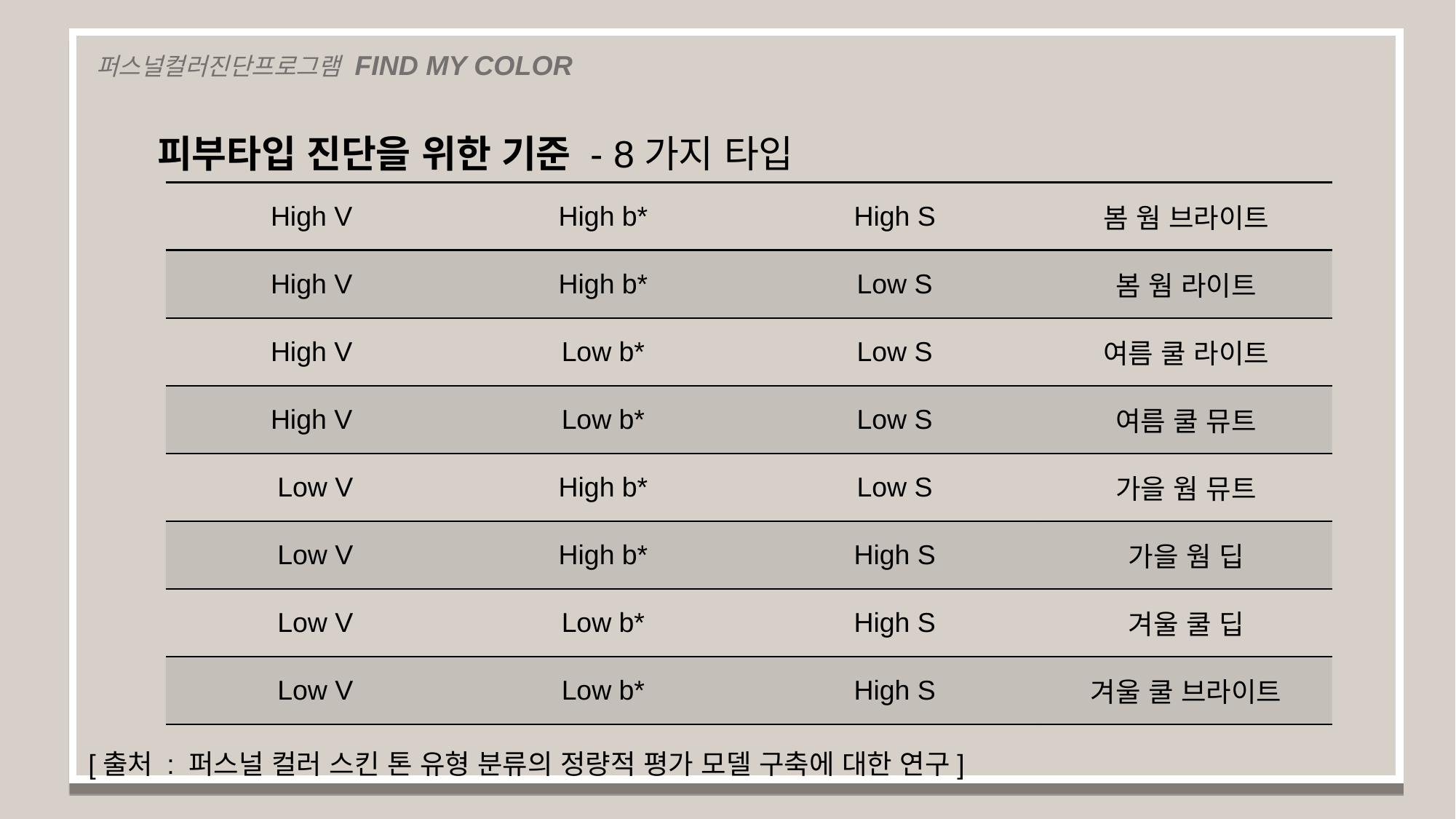

퍼스널컬러진단프로그램 FIND MY COLOR

피부타입 진단을 위한 기준 - 8가지 타입
| High V | High b\* | High S | 봄 웜 브라이트 |
| --- | --- | --- | --- |
| High V | High b\* | Low S | 봄 웜 라이트 |
| High V | Low b\* | Low S | 여름 쿨 라이트 |
| High V | Low b\* | Low S | 여름 쿨 뮤트 |
| Low V | High b\* | Low S | 가을 웜 뮤트 |
| Low V | High b\* | High S | 가을 웜 딥 |
| Low V | Low b\* | High S | 겨울 쿨 딥 |
| Low V | Low b\* | High S | 겨울 쿨 브라이트 |
[출처 : 퍼스널 컬러 스킨 톤 유형 분류의 정량적 평가 모델 구축에 대한 연구]